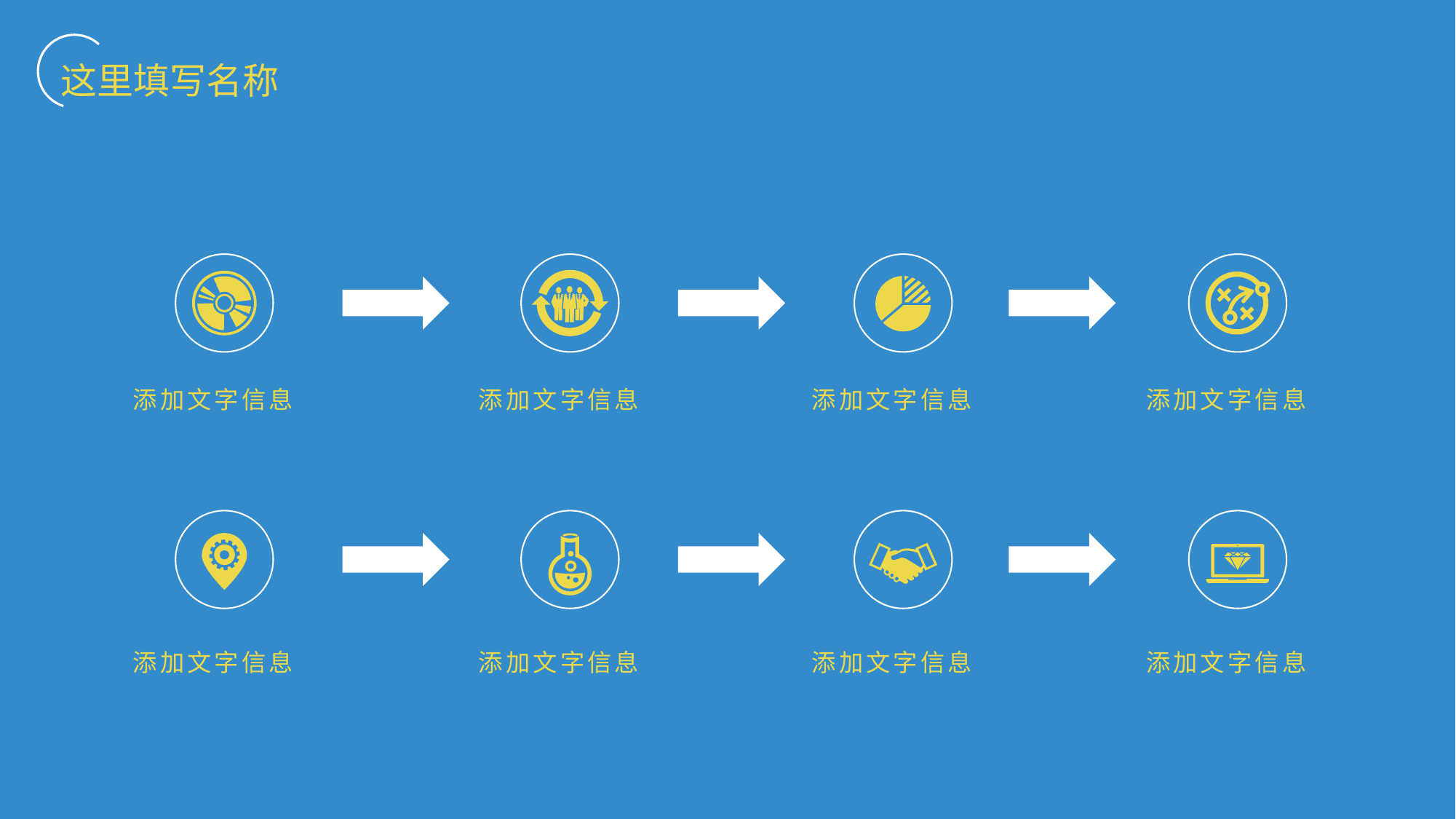

这里填写名称

添加文字信息
添加文字信息
添加文字信息
添加文字信息

添加文字信息
添加文字信息
添加文字信息
添加文字信息